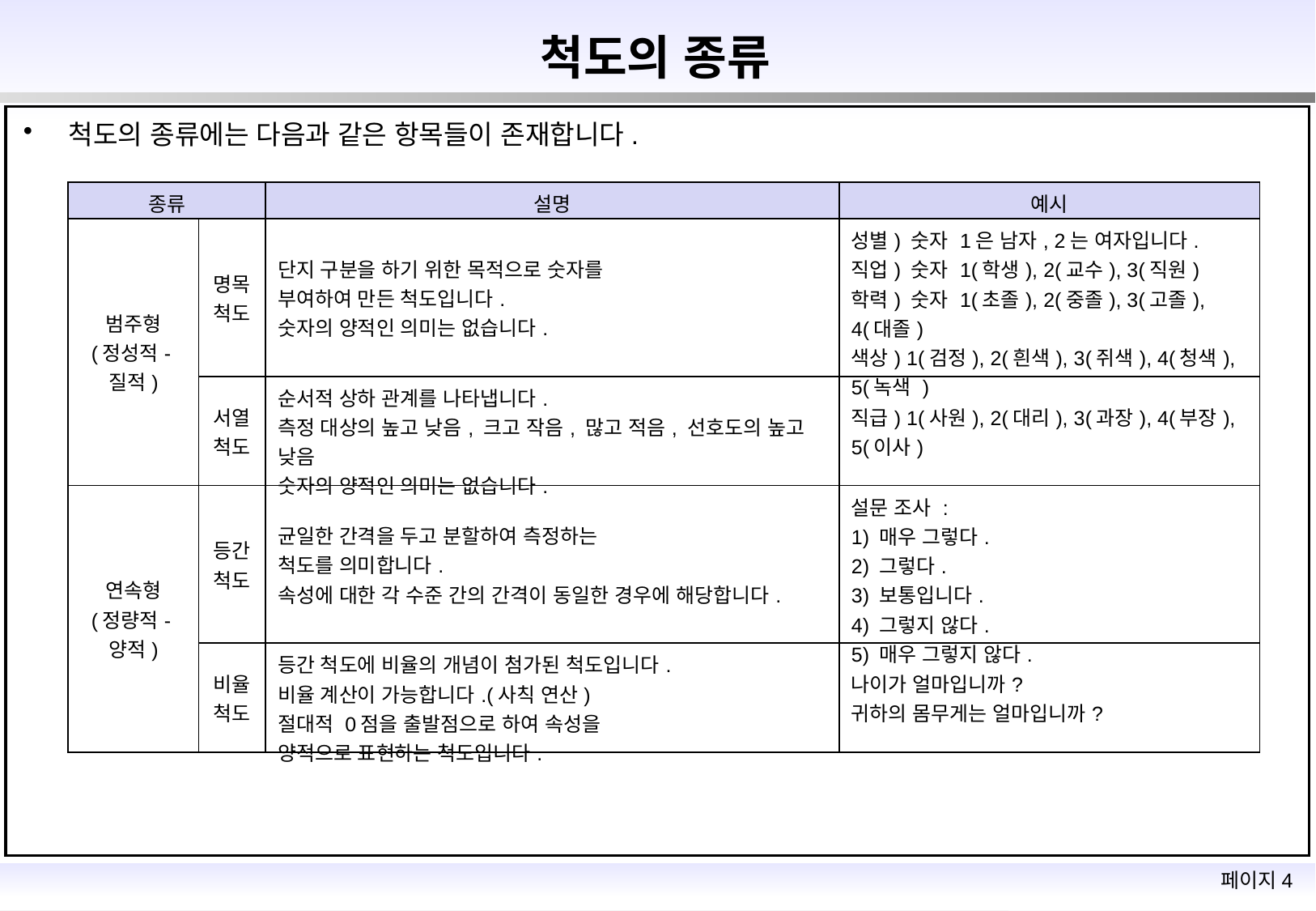

# 척도의 종류
척도의 종류에는 다음과 같은 항목들이 존재합니다.
| 종류 |  | 설명 | 예시 |
| --- | --- | --- | --- |
| 범주형 (정성적-질적) | 명목 척도 | 단지 구분을 하기 위한 목적으로 숫자를 부여하여 만든 척도입니다. 숫자의 양적인 의미는 없습니다. | 성별) 숫자 1은 남자, 2는 여자입니다. 직업) 숫자 1(학생), 2(교수), 3(직원) 학력) 숫자 1(초졸), 2(중졸), 3(고졸), 4(대졸) 색상) 1(검정), 2(흰색), 3(쥐색), 4(청색), 5(녹색 ) |
|  | 서열 척도 | 순서적 상하 관계를 나타냅니다. 측정 대상의 높고 낮음, 크고 작음, 많고 적음, 선호도의 높고 낮음 숫자의 양적인 의미는 없습니다. | 직급) 1(사원), 2(대리), 3(과장), 4(부장), 5(이사) |
| 연속형 (정량적-양적) | 등간 척도 | 균일한 간격을 두고 분할하여 측정하는 척도를 의미합니다. 속성에 대한 각 수준 간의 간격이 동일한 경우에 해당합니다. | 설문 조사 : 1) 매우 그렇다. 2) 그렇다. 3) 보통입니다. 4) 그렇지 않다. 5) 매우 그렇지 않다. |
|  | 비율 척도 | 등간 척도에 비율의 개념이 첨가된 척도입니다. 비율 계산이 가능합니다.(사칙 연산) 절대적 0점을 출발점으로 하여 속성을 양적으로 표현하는 척도입니다. | 나이가 얼마입니까? 귀하의 몸무게는 얼마입니까? |